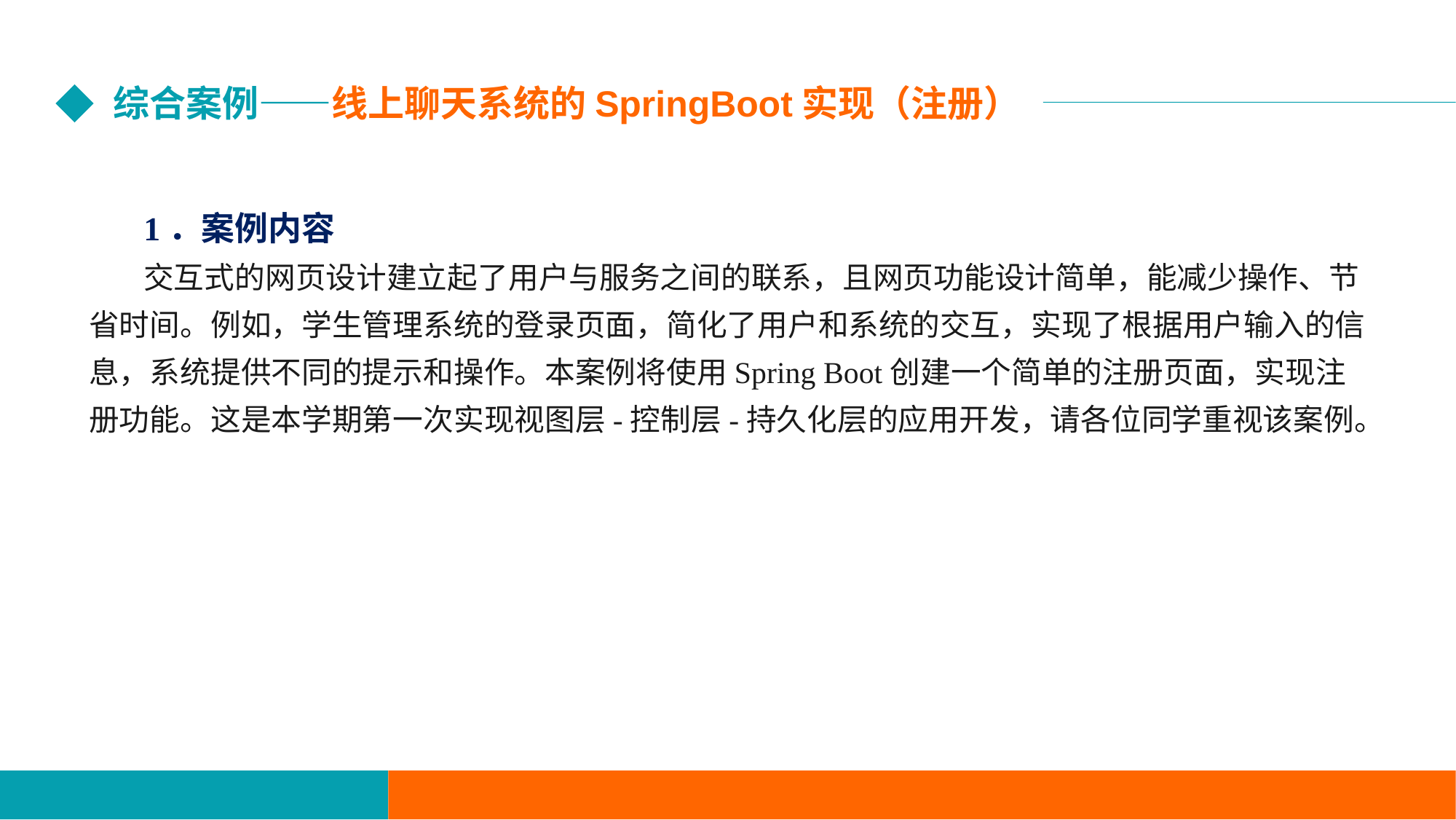

综合案例——线上聊天系统的SpringBoot实现（注册）

1．案例内容
交互式的网页设计建立起了用户与服务之间的联系，且网页功能设计简单，能减少操作、节省时间。例如，学生管理系统的登录页面，简化了用户和系统的交互，实现了根据用户输入的信息，系统提供不同的提示和操作。本案例将使用Spring Boot创建一个简单的注册页面，实现注册功能。这是本学期第一次实现视图层-控制层-持久化层的应用开发，请各位同学重视该案例。